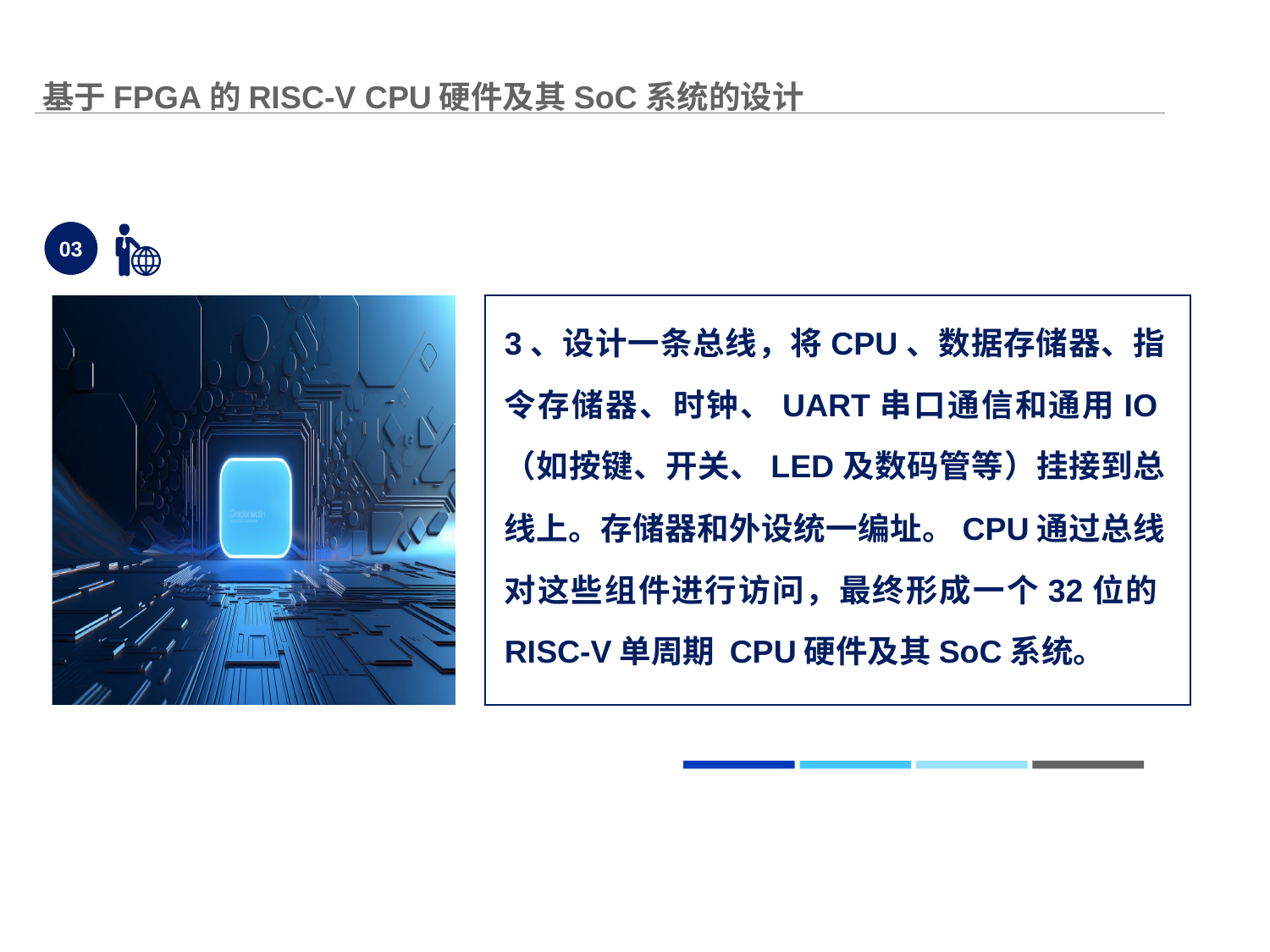

# 基于FPGA的RISC-V CPU硬件及其SoC系统的设计
03

3、设计一条总线，将CPU、数据存储器、指令存储器、时钟、UART串口通信和通用IO（如按键、开关、LED及数码管等）挂接到总线上。存储器和外设统一编址。CPU通过总线对这些组件进行访问，最终形成一个32位的RISC-V单周期 CPU硬件及其SoC系统。

4